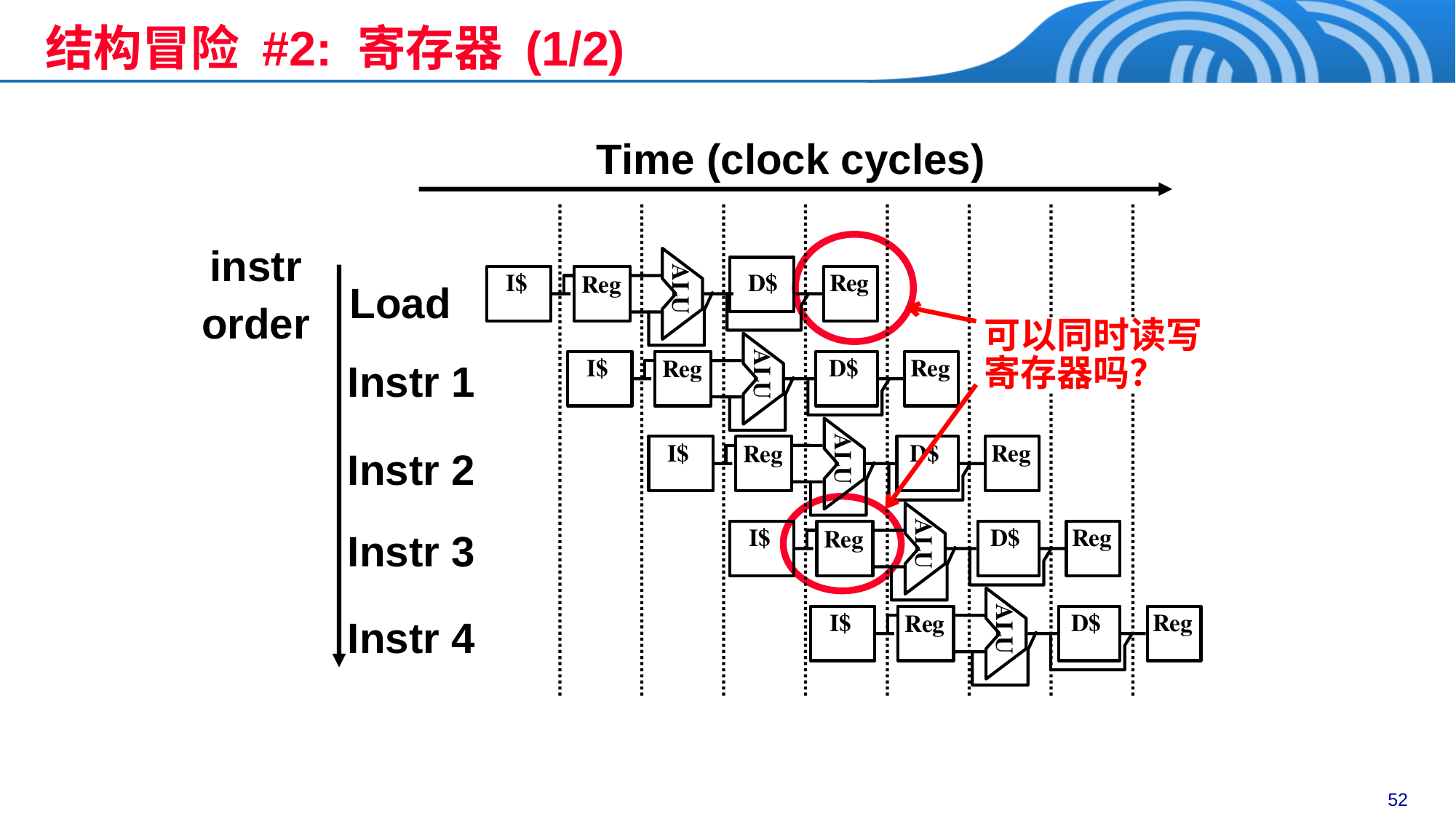

结构冒险 #2: 寄存器 (1/2)
Time (clock cycles)

instr
order

ALU

Load
Instr 1
Instr 2
Instr 3
Instr 4

  I$

  D$
Reg
Reg

可以同时读写寄存器吗？

ALU

  I$

  D$
Reg
Reg

ALU

  I$

  D$
Reg
Reg

ALU

  I$
  D$
Reg
Reg

ALU

  I$

  D$
Reg
Reg